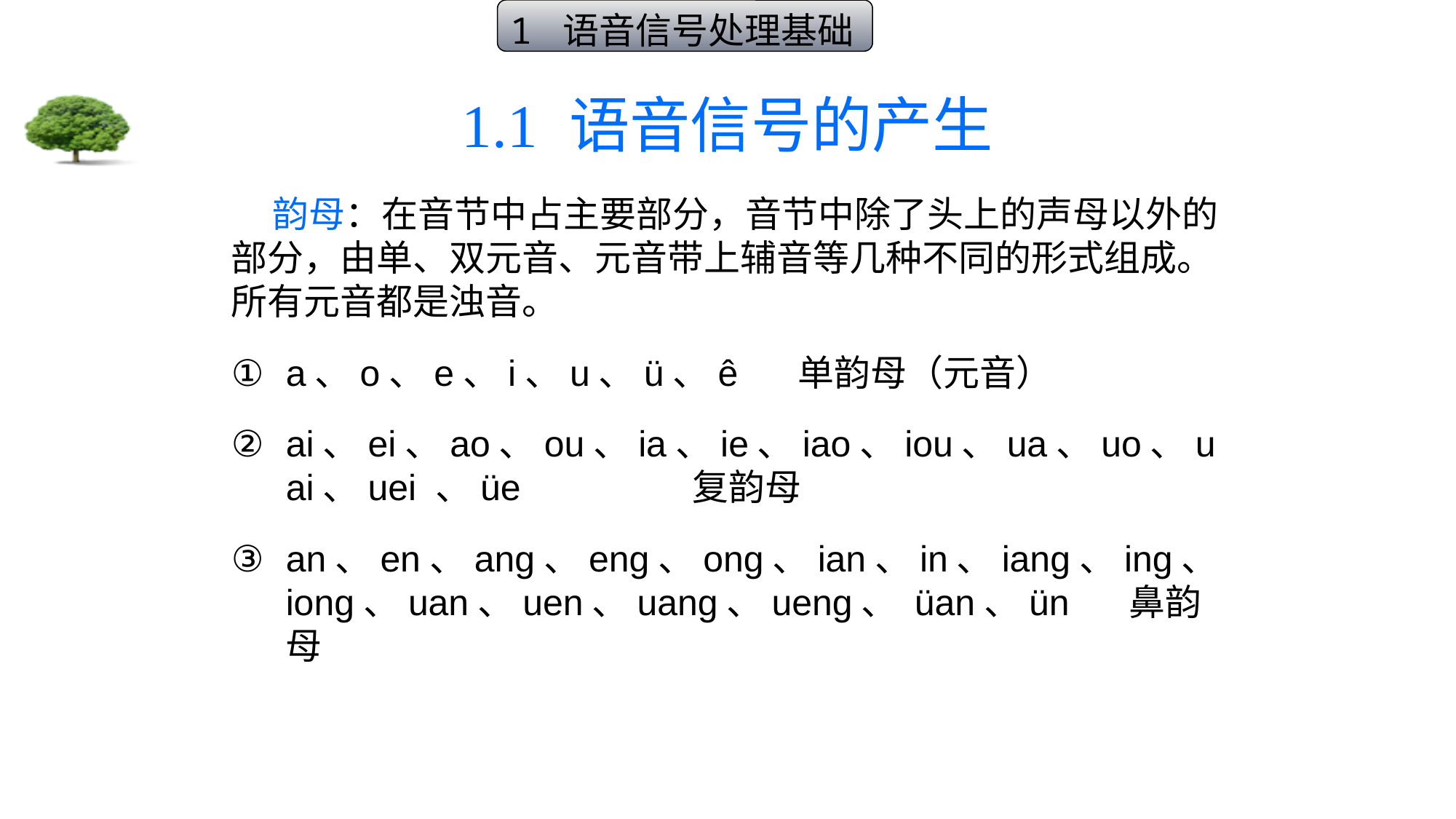

1 语音信号处理基础

# 1.1 语音信号的产生
    韵母：在音节中占主要部分，音节中除了头上的声母以外的部分，由单、双元音、元音带上辅音等几种不同的形式组成。所有元音都是浊音。
a、o、e、i、u、ü、ê     单韵母（元音）
ai、ei、ao、ou、ia、ie、iao、iou、ua、uo、uai、uei 、üe                复韵母
an、en、ang、eng、ong、ian、in、iang、ing、iong、uan、uen、uang、ueng、 üan、ün     鼻韵母